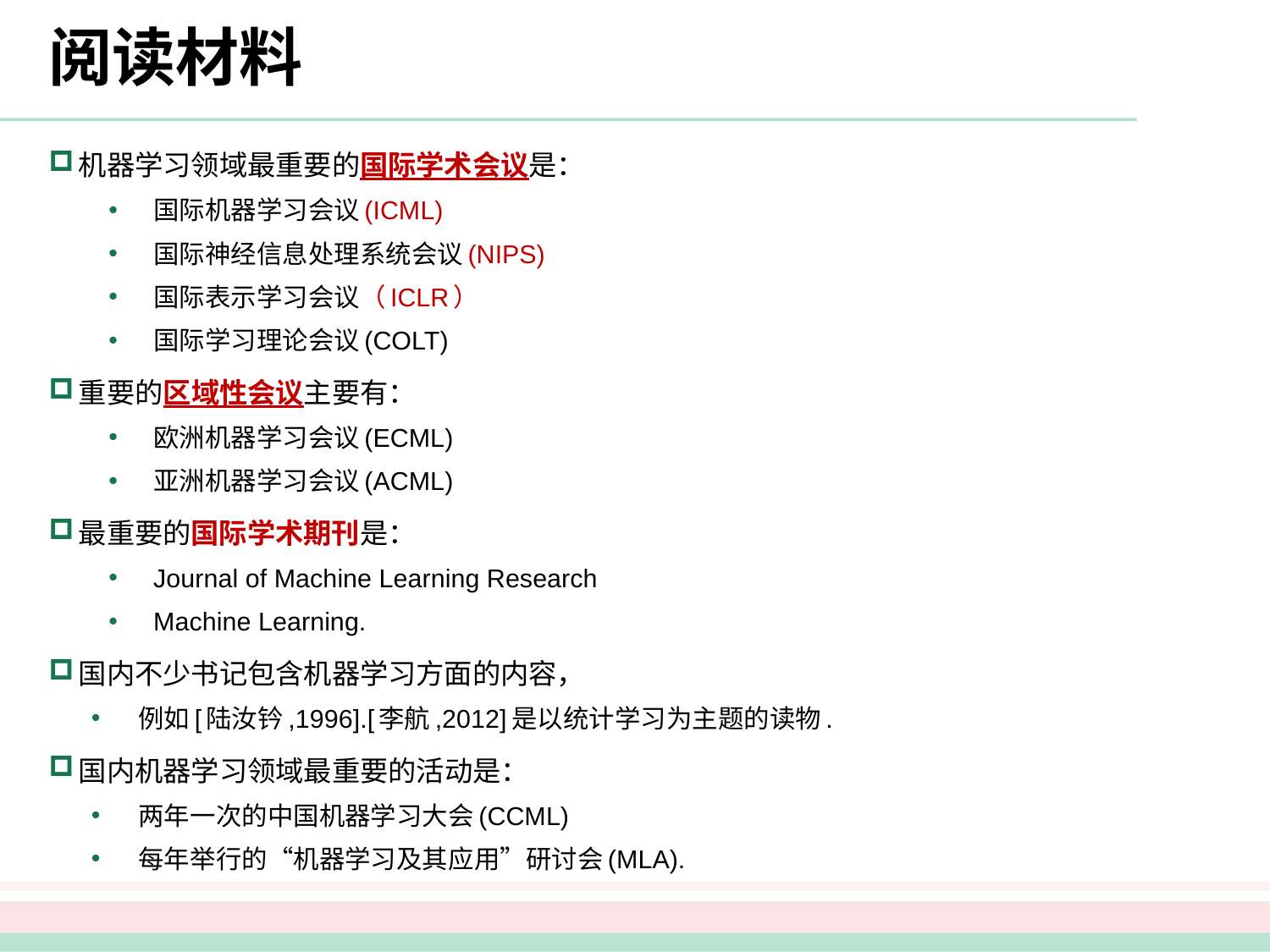

# 阅读材料
机器学习领域最重要的国际学术会议是：
国际机器学习会议(ICML)
国际神经信息处理系统会议(NIPS)
国际表示学习会议（ICLR）
国际学习理论会议(COLT)
重要的区域性会议主要有：
欧洲机器学习会议(ECML)
亚洲机器学习会议(ACML)
最重要的国际学术期刊是：
Journal of Machine Learning Research
Machine Learning.
国内不少书记包含机器学习方面的内容，
例如[陆汝钤,1996].[李航,2012]是以统计学习为主题的读物.
国内机器学习领域最重要的活动是：
两年一次的中国机器学习大会(CCML)
每年举行的“机器学习及其应用”研讨会(MLA).